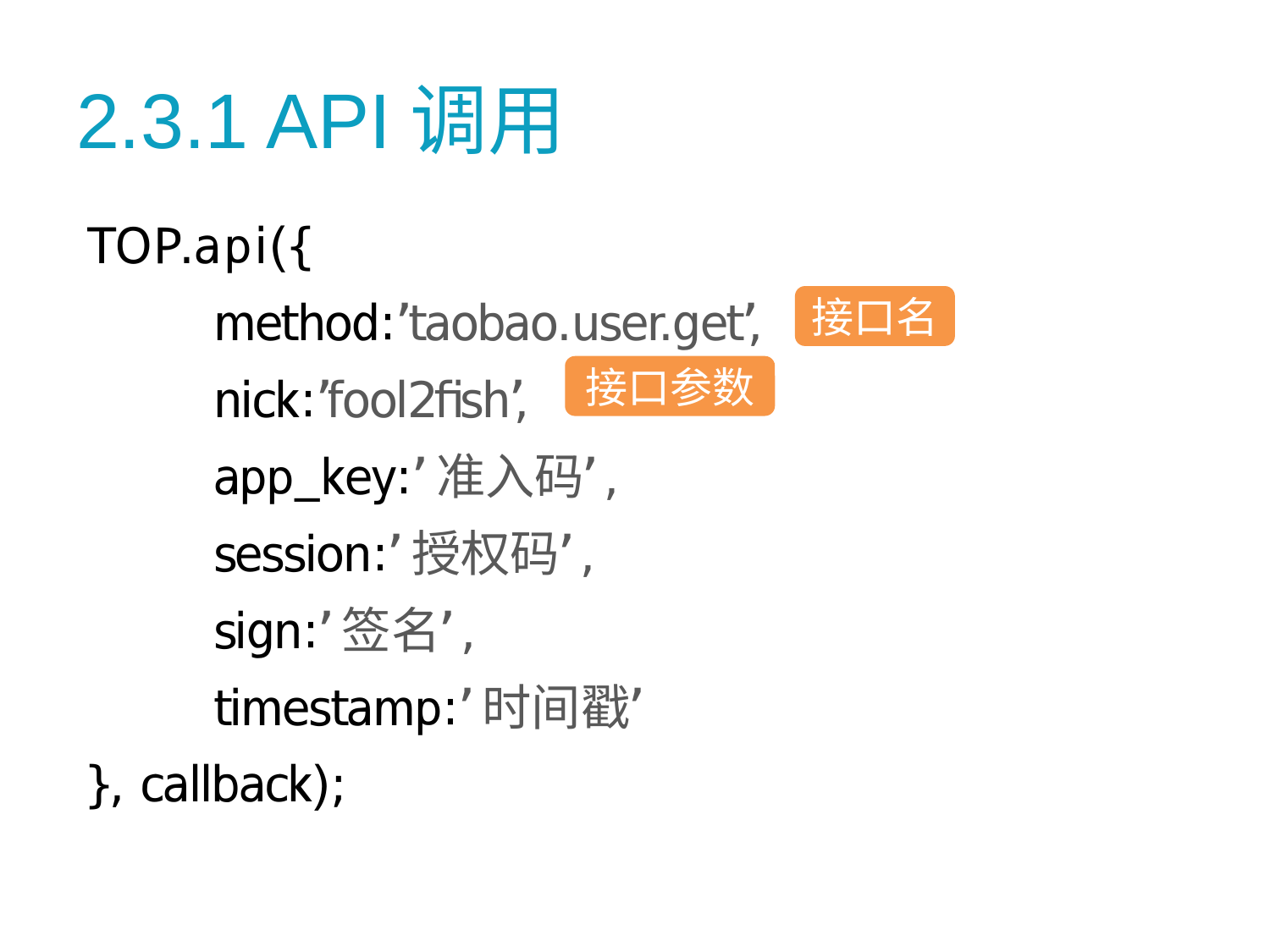

# 2.3.1 API调用
TOP.api({
	method:’taobao.user.get’,
	nick:’fool2fish’,
	app_key:’准入码’,
	session:’授权码’,
	sign:’签名’,
	timestamp:’时间戳’
}, callback);
接口名
接口参数